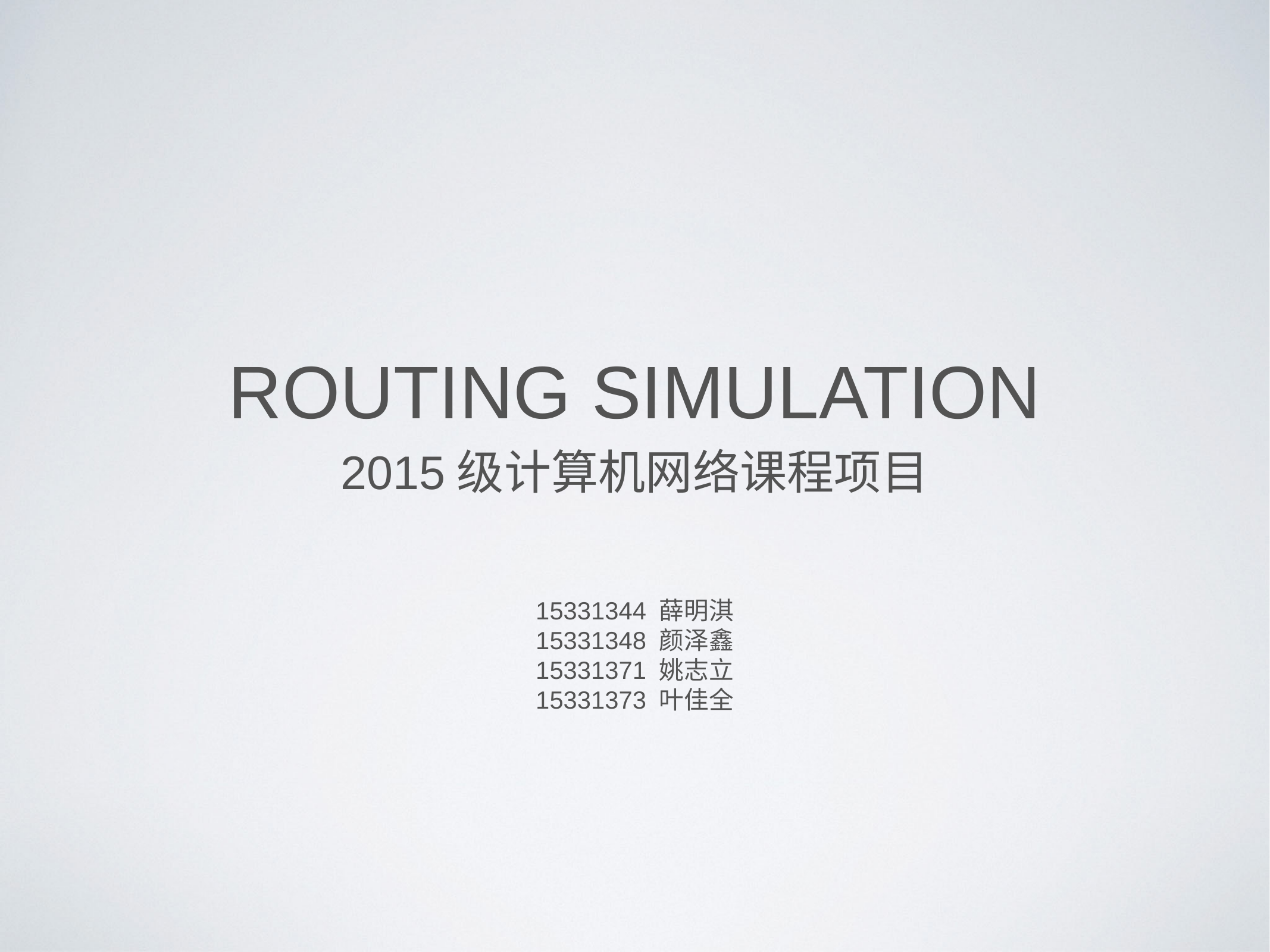

# routing simulation
2015级计算机网络课程项目
15331344 薛明淇
15331348 颜泽鑫
15331371 姚志立
15331373 叶佳全